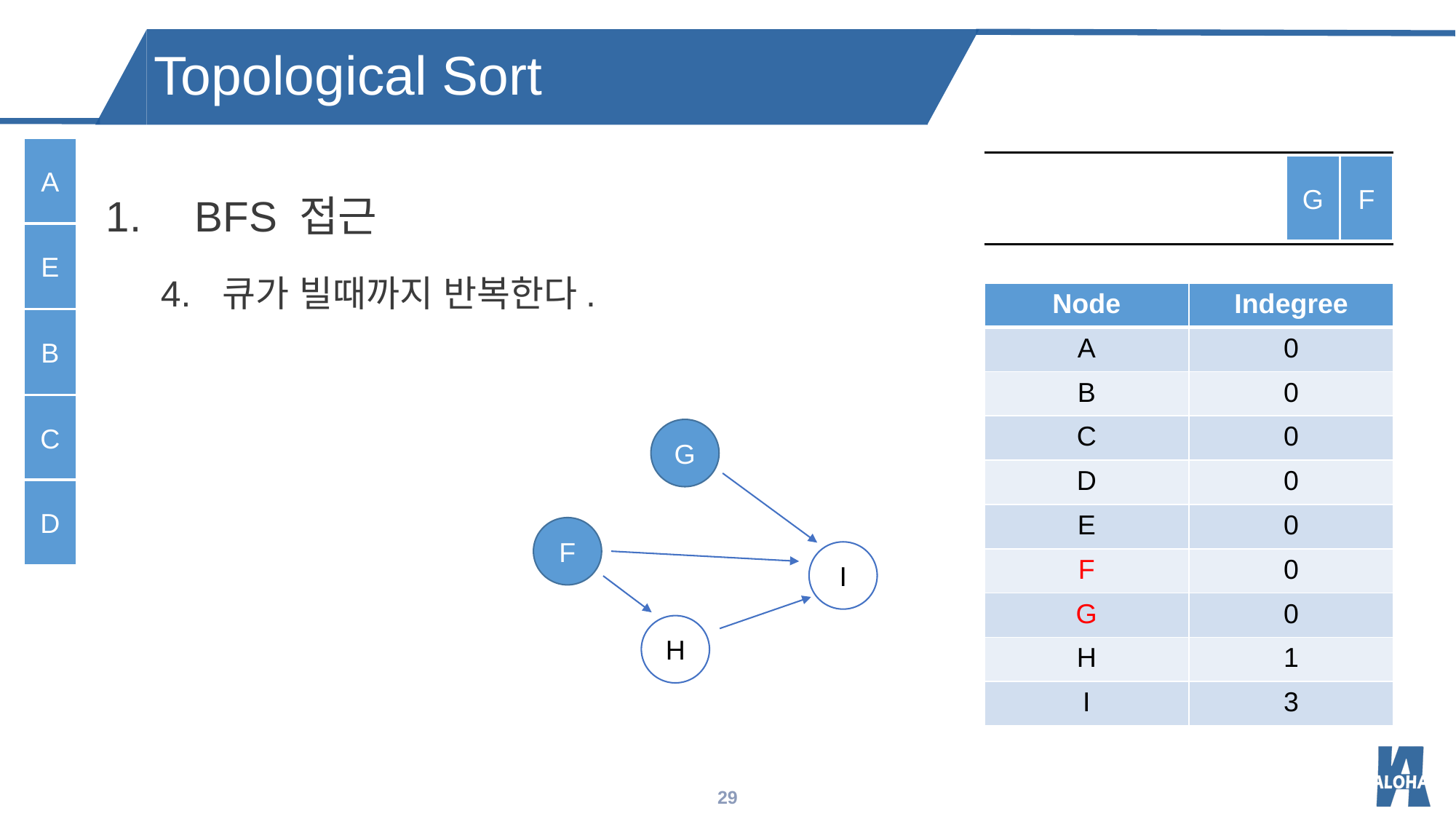

Topological Sort
A
G
F
BFS 접근
큐가 빌때까지 반복한다.
E
| Node | Indegree |
| --- | --- |
| A | 0 |
| B | 0 |
| C | 0 |
| D | 0 |
| E | 0 |
| F | 0 |
| G | 0 |
| H | 1 |
| I | 3 |
B
C
G
F
I
H
D
29